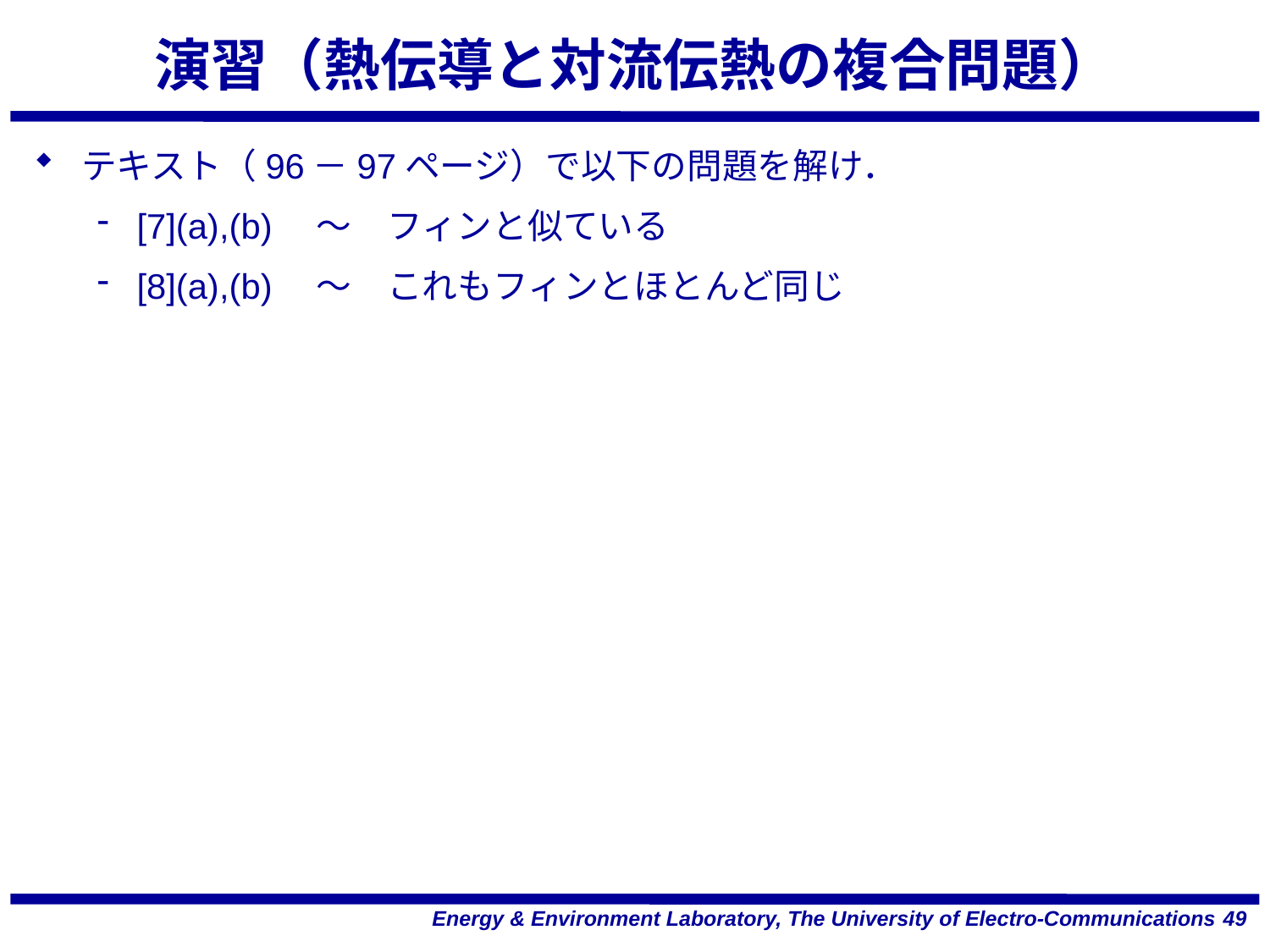

# 演習（熱伝導と対流伝熱の複合問題）
テキスト（96－97ページ）で以下の問題を解け．
[7](a),(b)　～　フィンと似ている
[8](a),(b)　～　これもフィンとほとんど同じ